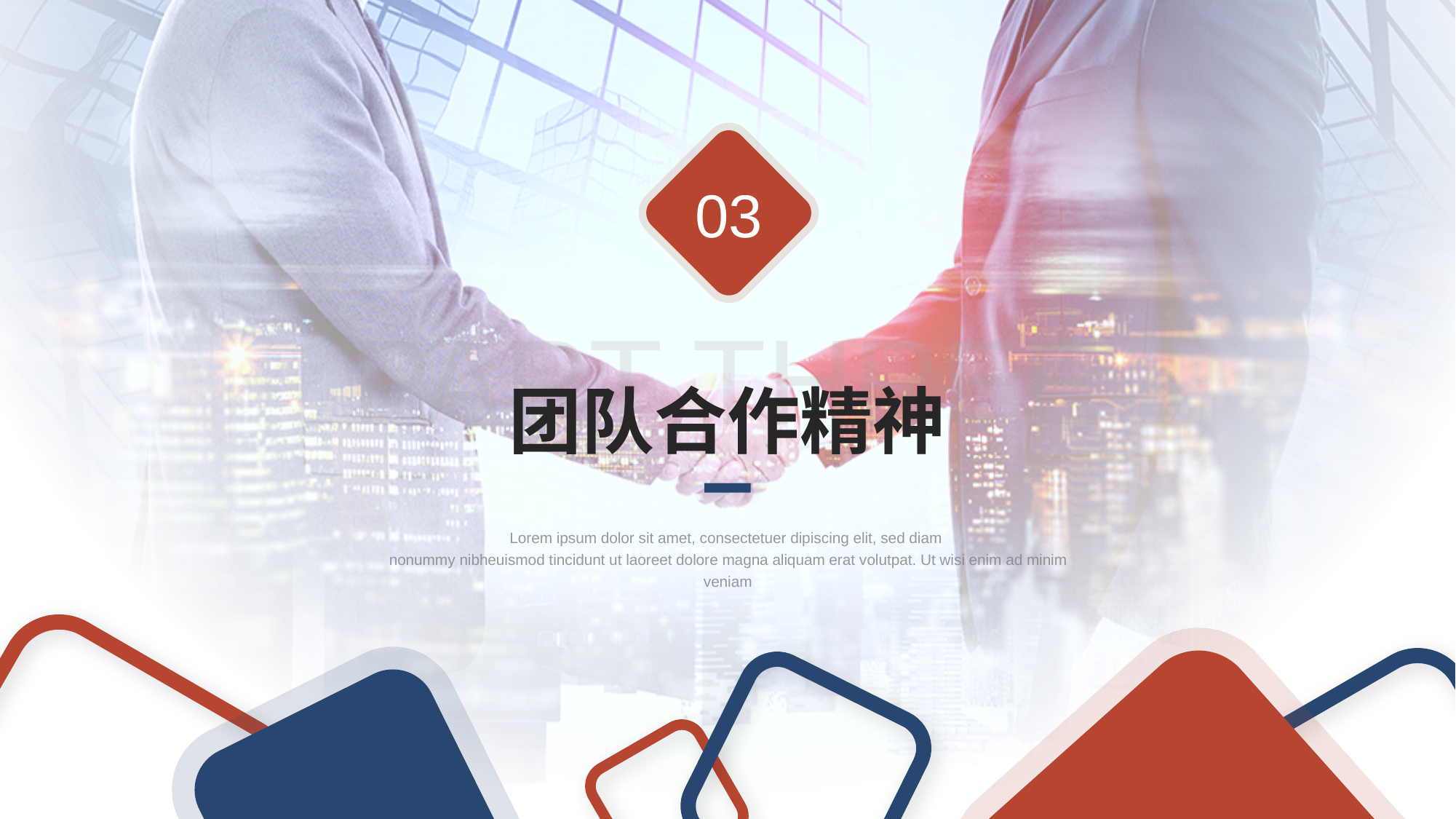

03
PART THREE
团队合作精神

Lorem ipsum dolor sit amet, consectetuer dipiscing elit, sed diam
nonummy nibheuismod tincidunt ut laoreet dolore magna aliquam erat volutpat. Ut wisi enim ad minim veniam